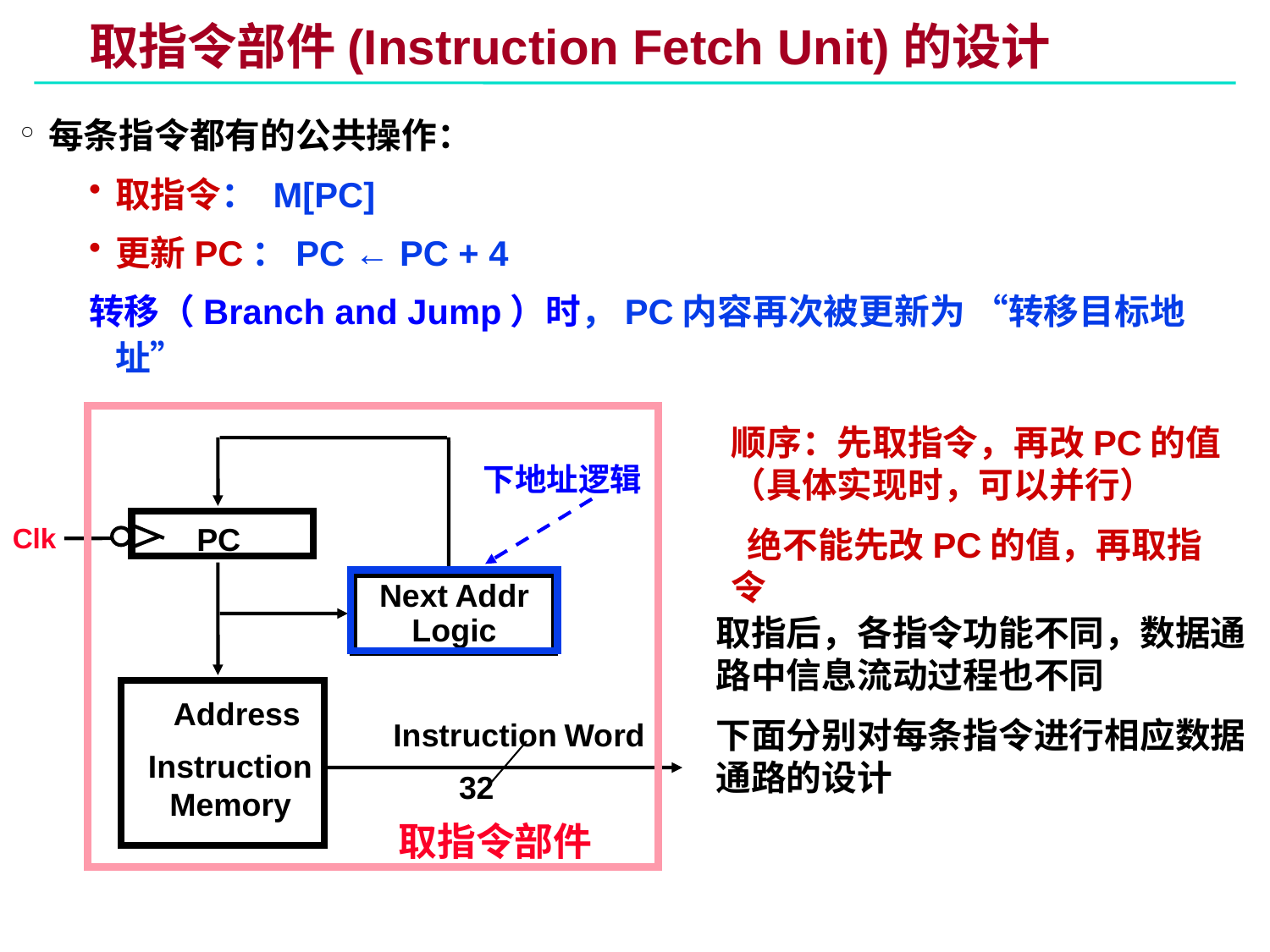

# 取指令部件(Instruction Fetch Unit)的设计
每条指令都有的公共操作：
取指令： M[PC]
更新PC：PC ← PC + 4
转移（Branch and Jump）时，PC内容再次被更新为 “转移目标地址”

取指令部件
顺序：先取指令，再改PC的值（具体实现时，可以并行）
 绝不能先改PC的值，再取指令

PC
Clk

Next Addr
Logic

Address
Instruction
Memory
Instruction Word

32
下地址逻辑

取指后，各指令功能不同，数据通路中信息流动过程也不同
下面分别对每条指令进行相应数据通路的设计